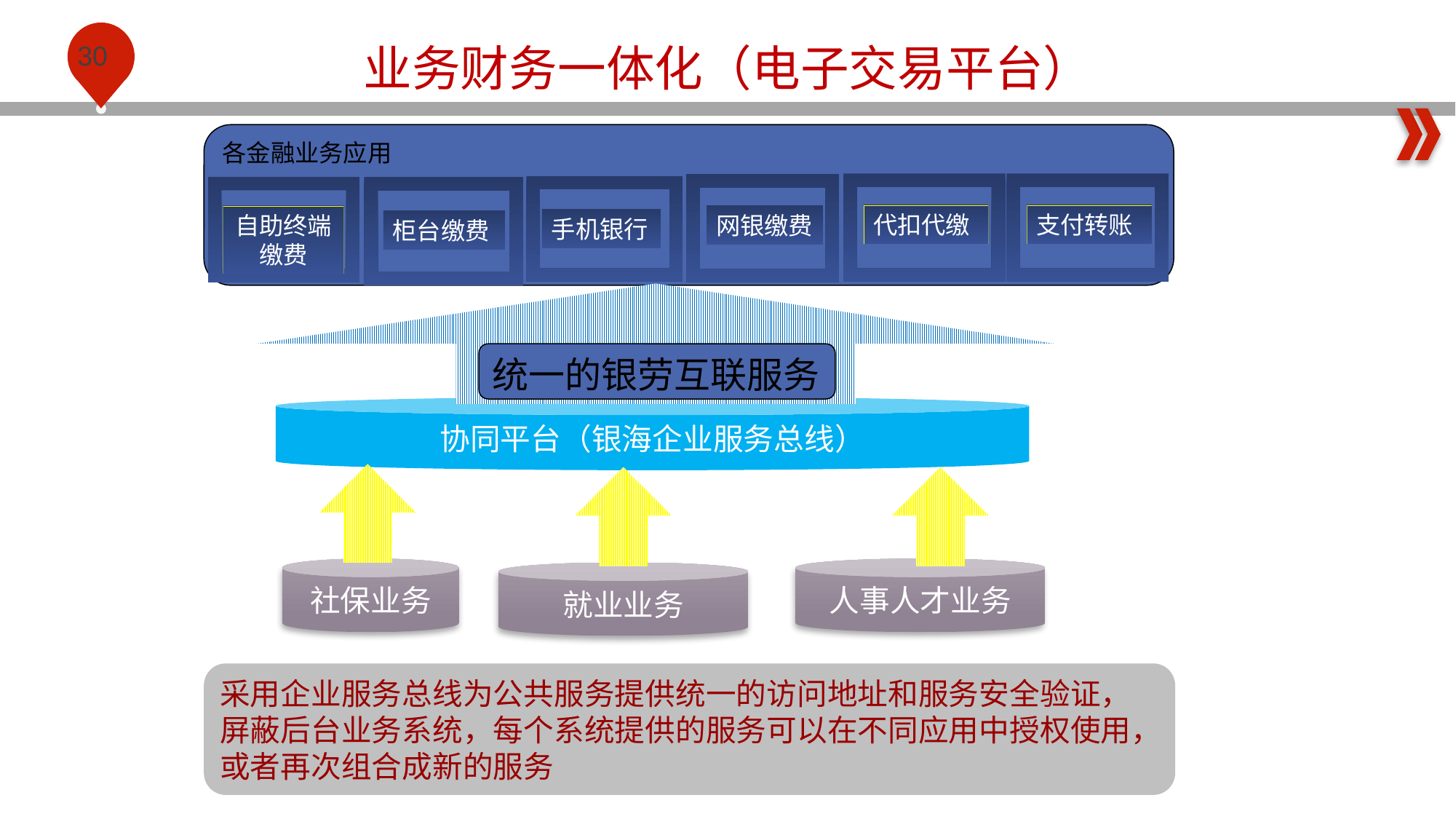

业务财务一体化（电子交易平台）
各金融业务应用

代扣代缴

支付转账

网银缴费

手机银行

自助终端
缴费

柜台缴费

统一的银劳互联服务
协同平台（银海企业服务总线）

社保业务
人事人才业务
就业业务
采用企业服务总线为公共服务提供统一的访问地址和服务安全验证，屏蔽后台业务系统，每个系统提供的服务可以在不同应用中授权使用，或者再次组合成新的服务